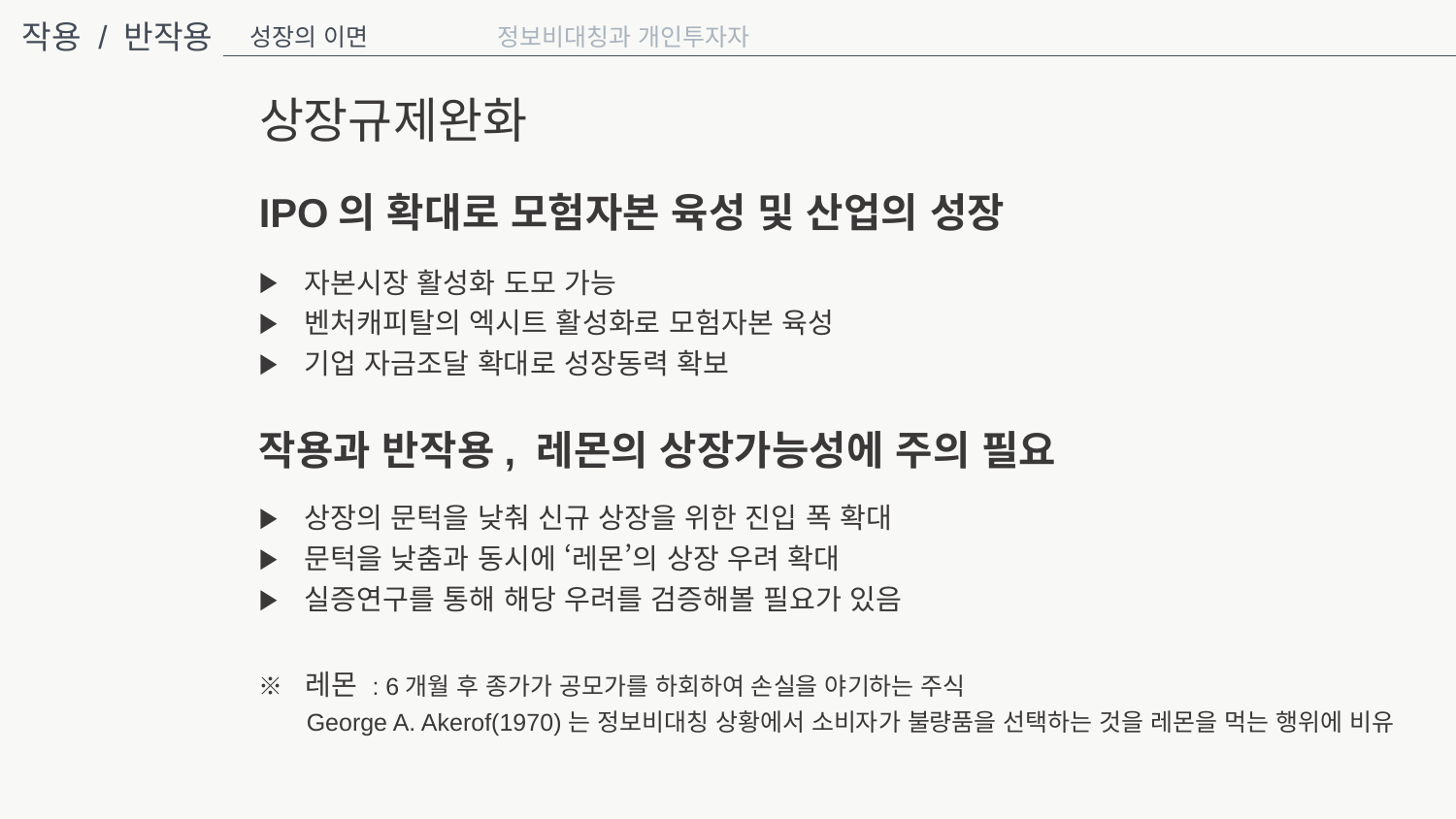

작용 / 반작용
성장의 이면
정보비대칭과 개인투자자
상장규제완화
IPO의 확대로 모험자본 육성 및 산업의 성장
자본시장 활성화 도모 가능
벤처캐피탈의 엑시트 활성화로 모험자본 육성
기업 자금조달 확대로 성장동력 확보
작용과 반작용, 레몬의 상장가능성에 주의 필요
상장의 문턱을 낮춰 신규 상장을 위한 진입 폭 확대
문턱을 낮춤과 동시에 ‘레몬’의 상장 우려 확대
실증연구를 통해 해당 우려를 검증해볼 필요가 있음
※   레몬 : 6개월 후 종가가 공모가를 하회하여 손실을 야기하는 주식
       George A. Akerof(1970)는 정보비대칭 상황에서 소비자가 불량품을 선택하는 것을 레몬을 먹는 행위에 비유